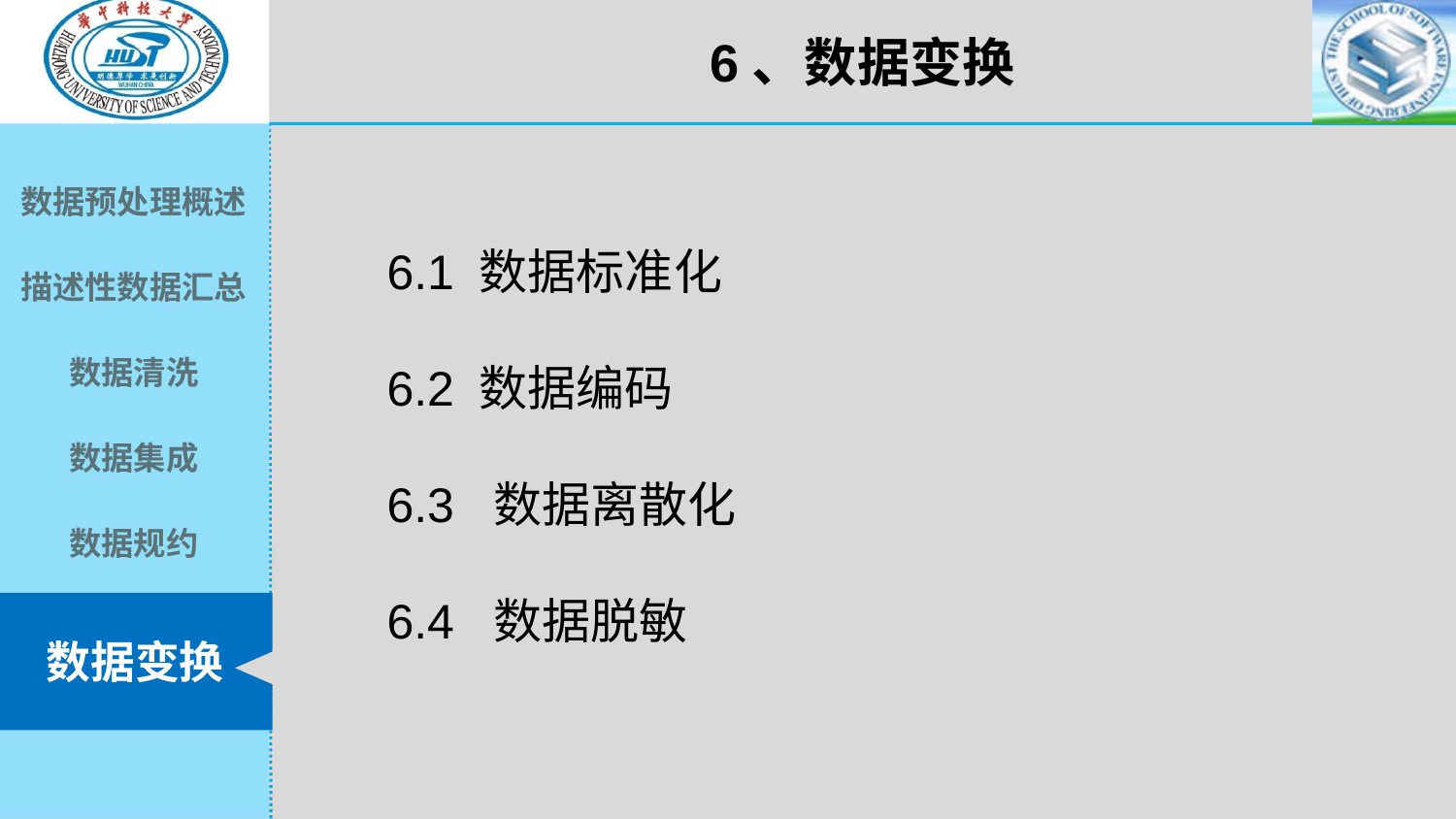

6、数据变换
6.1 数据标准化
6.2 数据编码
6.3  数据离散化
6.4  数据脱敏